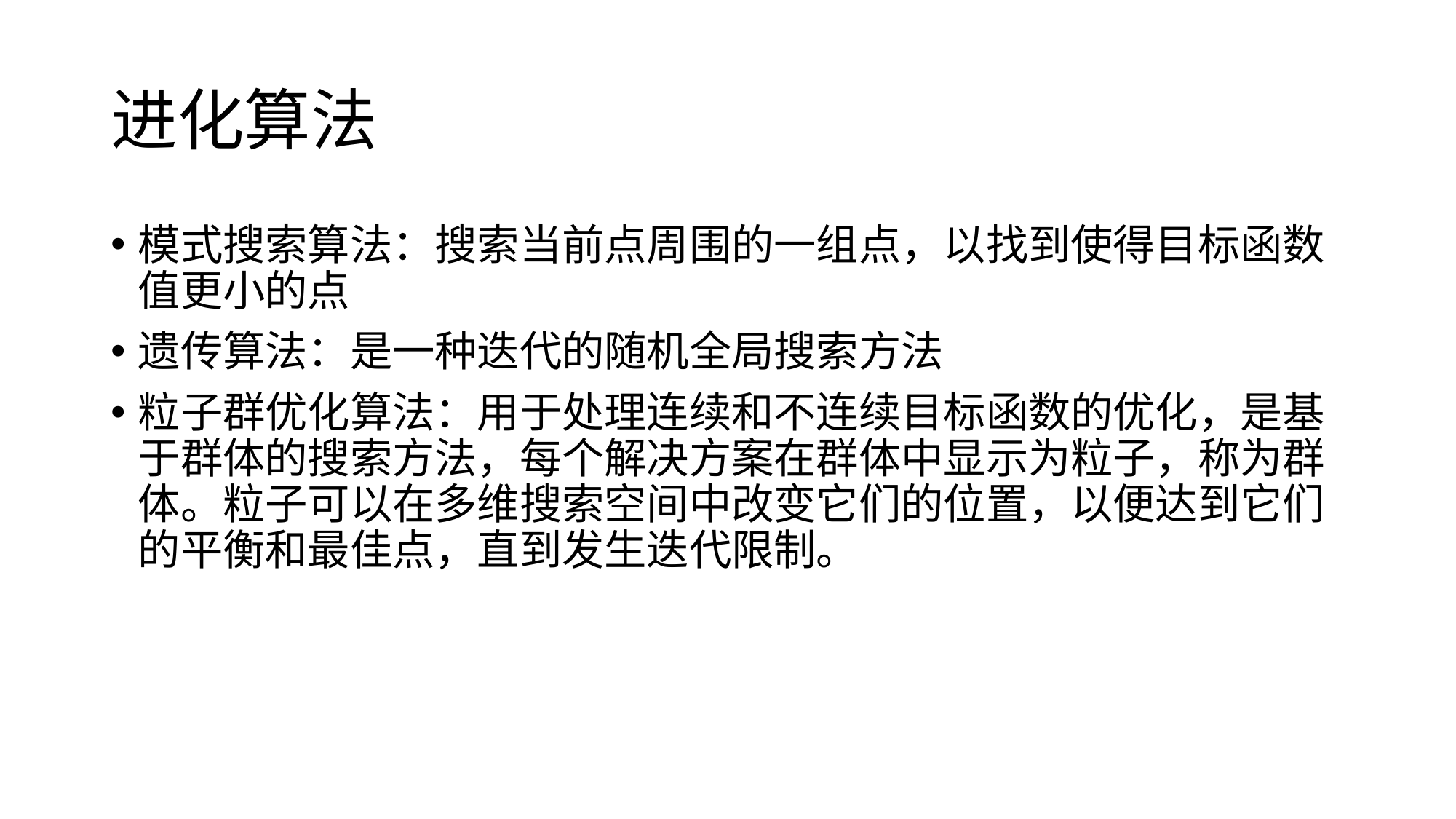

# 进化算法
模式搜索算法：搜索当前点周围的一组点，以找到使得目标函数值更小的点
遗传算法：是一种迭代的随机全局搜索方法
粒子群优化算法：用于处理连续和不连续目标函数的优化，是基于群体的搜索方法，每个解决方案在群体中显示为粒子，称为群体。粒子可以在多维搜索空间中改变它们的位置，以便达到它们的平衡和最佳点，直到发生迭代限制。